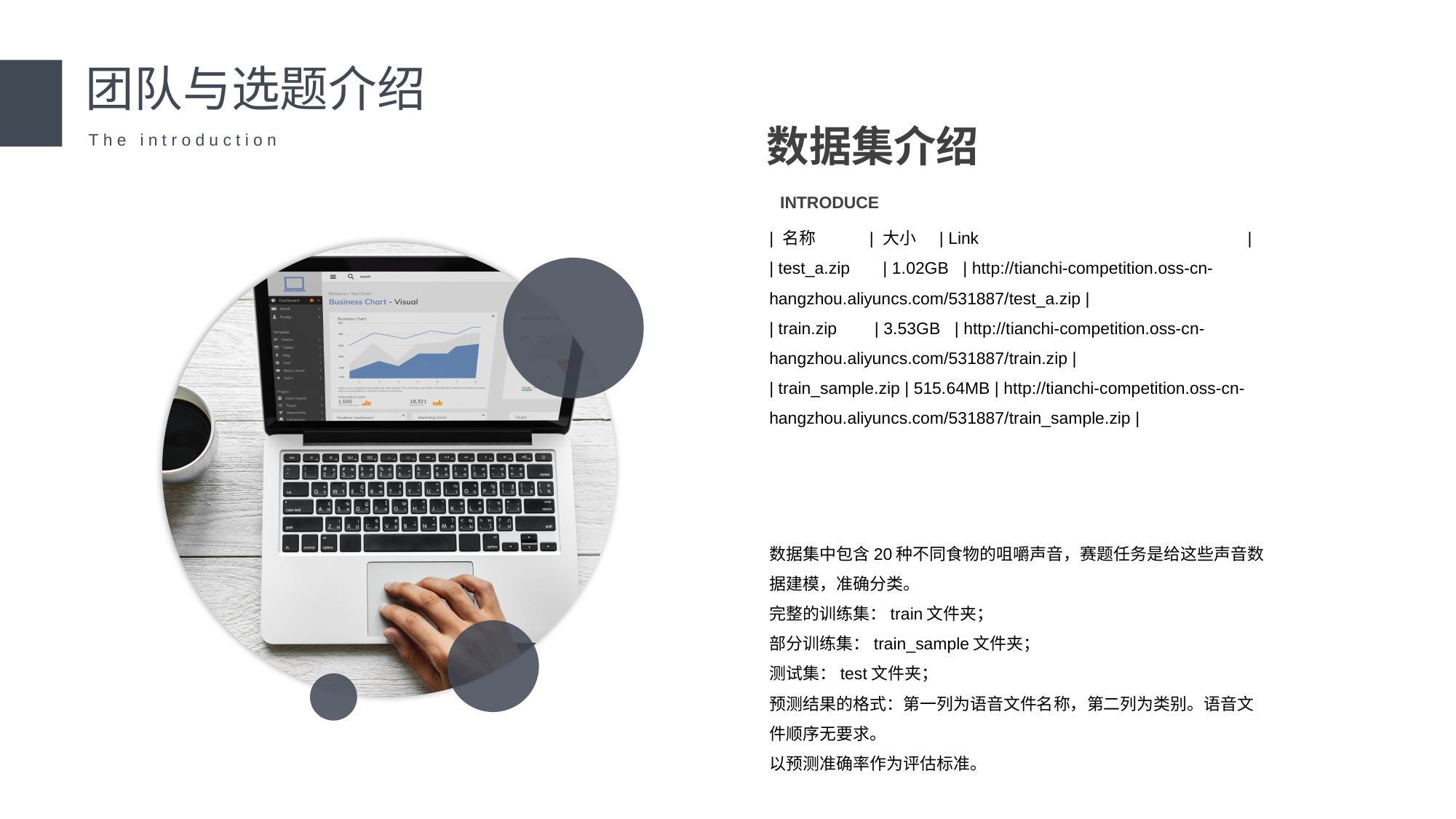

团队与选题介绍

数据集介绍
The introduction
INTRODUCE
| 名称             | 大小     | Link                                                         |
| test_a.zip       | 1.02GB   | http://tianchi-competition.oss-cn-hangzhou.aliyuncs.com/531887/test_a.zip |
| train.zip        | 3.53GB   | http://tianchi-competition.oss-cn-hangzhou.aliyuncs.com/531887/train.zip |
| train_sample.zip | 515.64MB | http://tianchi-competition.oss-cn-hangzhou.aliyuncs.com/531887/train_sample.zip |

数据集中包含20种不同食物的咀嚼声音，赛题任务是给这些声音数据建模，准确分类。
完整的训练集：train文件夹；
部分训练集：train_sample文件夹；
测试集：test文件夹；
预测结果的格式：第一列为语音文件名称，第二列为类别。语音文件顺序无要求。
以预测准确率作为评估标准。